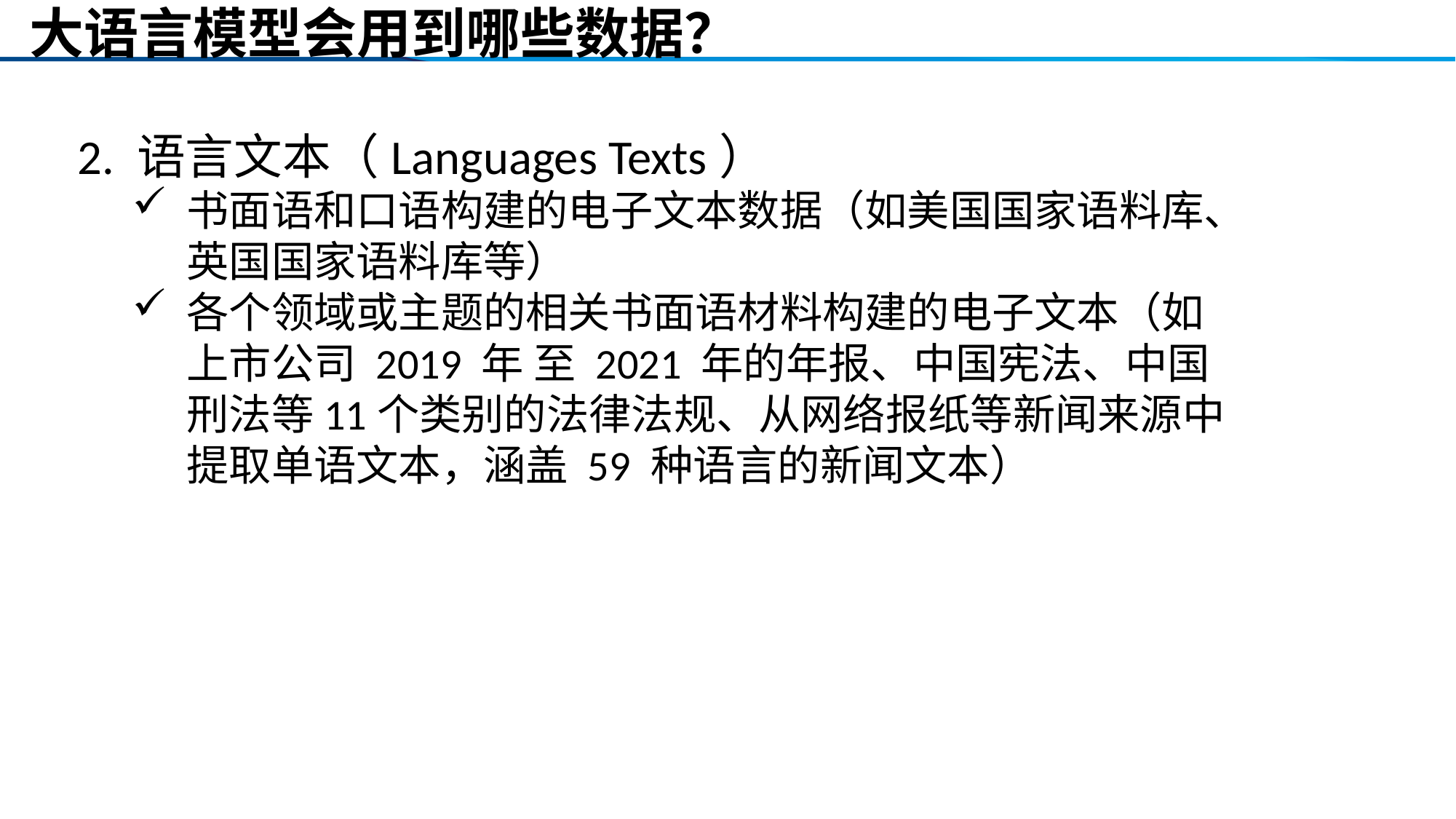

# 大语言模型会用到哪些数据？
2. 语言文本（Languages Texts）
书面语和口语构建的电子文本数据（如美国国家语料库、英国国家语料库等）
各个领域或主题的相关书面语材料构建的电子文本（如上市公司 2019 年 至 2021 年的年报、中国宪法、中国刑法等11个类别的法律法规、从网络报纸等新闻来源中提取单语文本，涵盖 59 种语言的新闻文本）